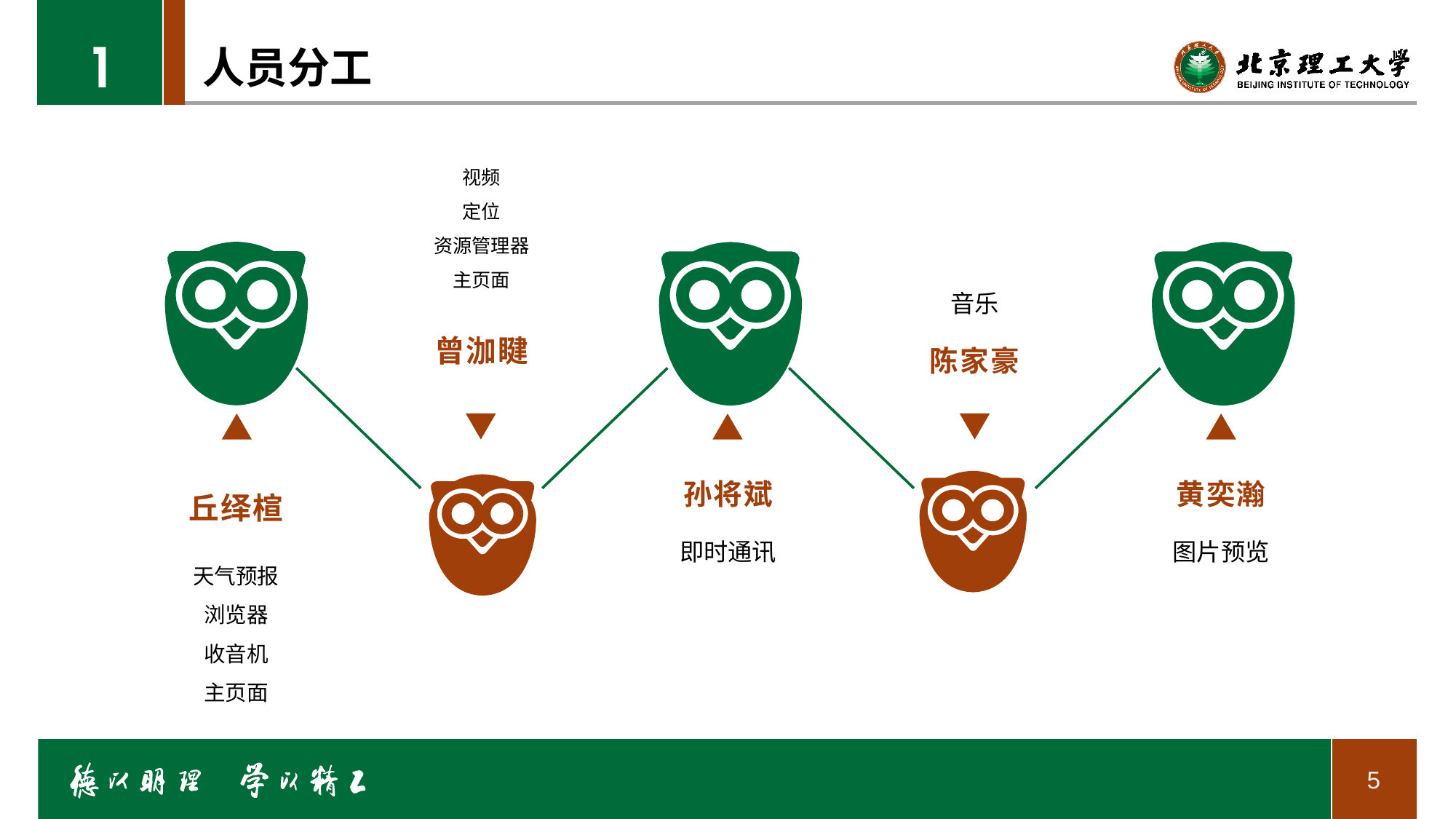

1
# 人员分工
视频
定位
资源管理器
主页面
曾泇睷
音乐
陈家豪

丘绎楦
天气预报
浏览器
收音机
主页面
孙将斌
即时通讯

黄奕瀚
图片预览